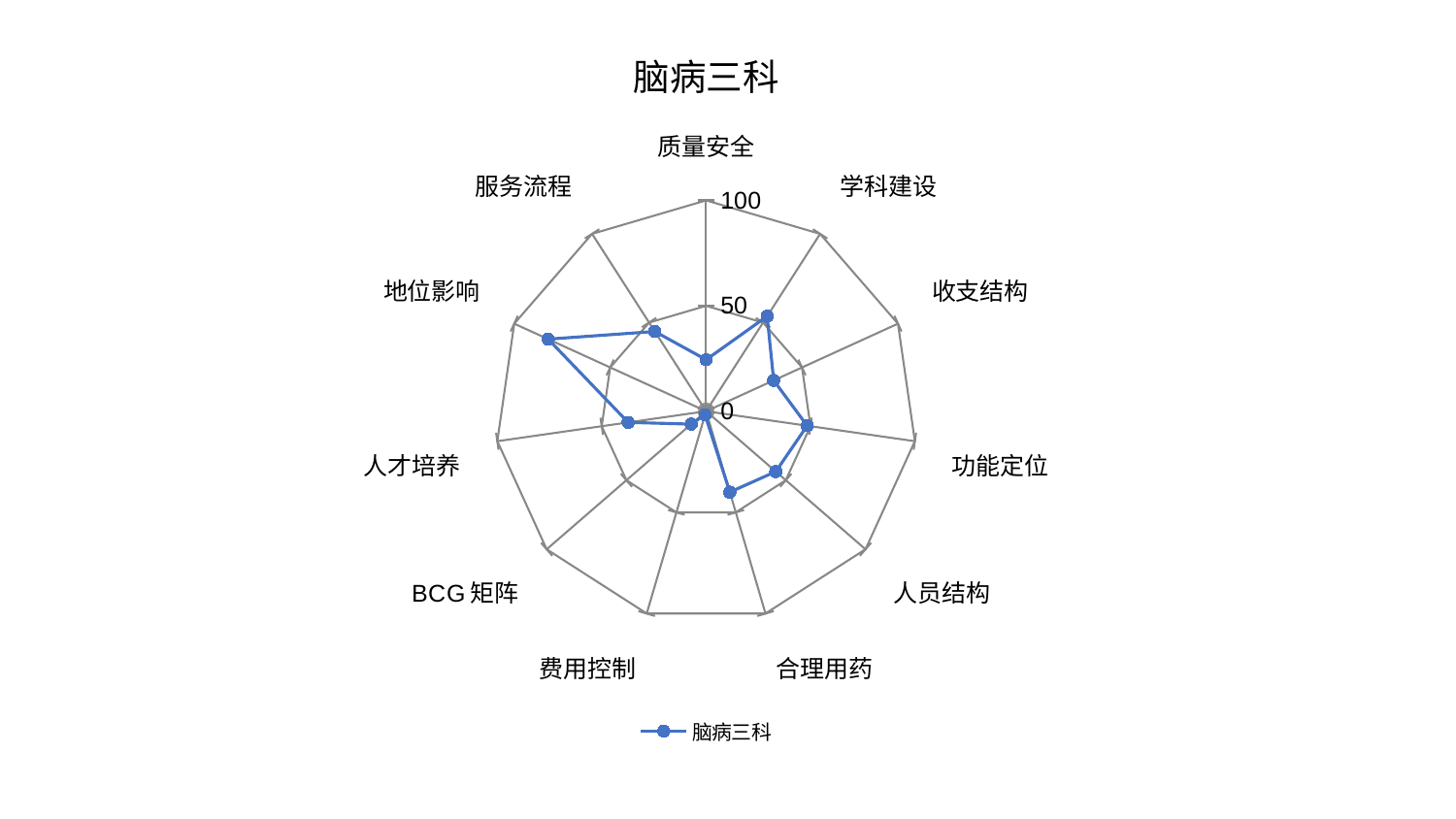

### Chart: 脑病三科

| Category | 脑病三科 |
|---|---|
| 质量安全 | 24.44063784671669 |
| 学科建设 | 53.55726445606489 |
| 收支结构 | 35.22321918133969 |
| 功能定位 | 48.41186095452554 |
| 人员结构 | 43.724648555534614 |
| 合理用药 | 40.006676369589364 |
| 费用控制 | 1.7998936785891777 |
| BCG矩阵 | 9.365139365319676 |
| 人才培养 | 37.3513492873625 |
| 地位影响 | 82.30289378865035 |
| 服务流程 | 44.94137757071963 |
158